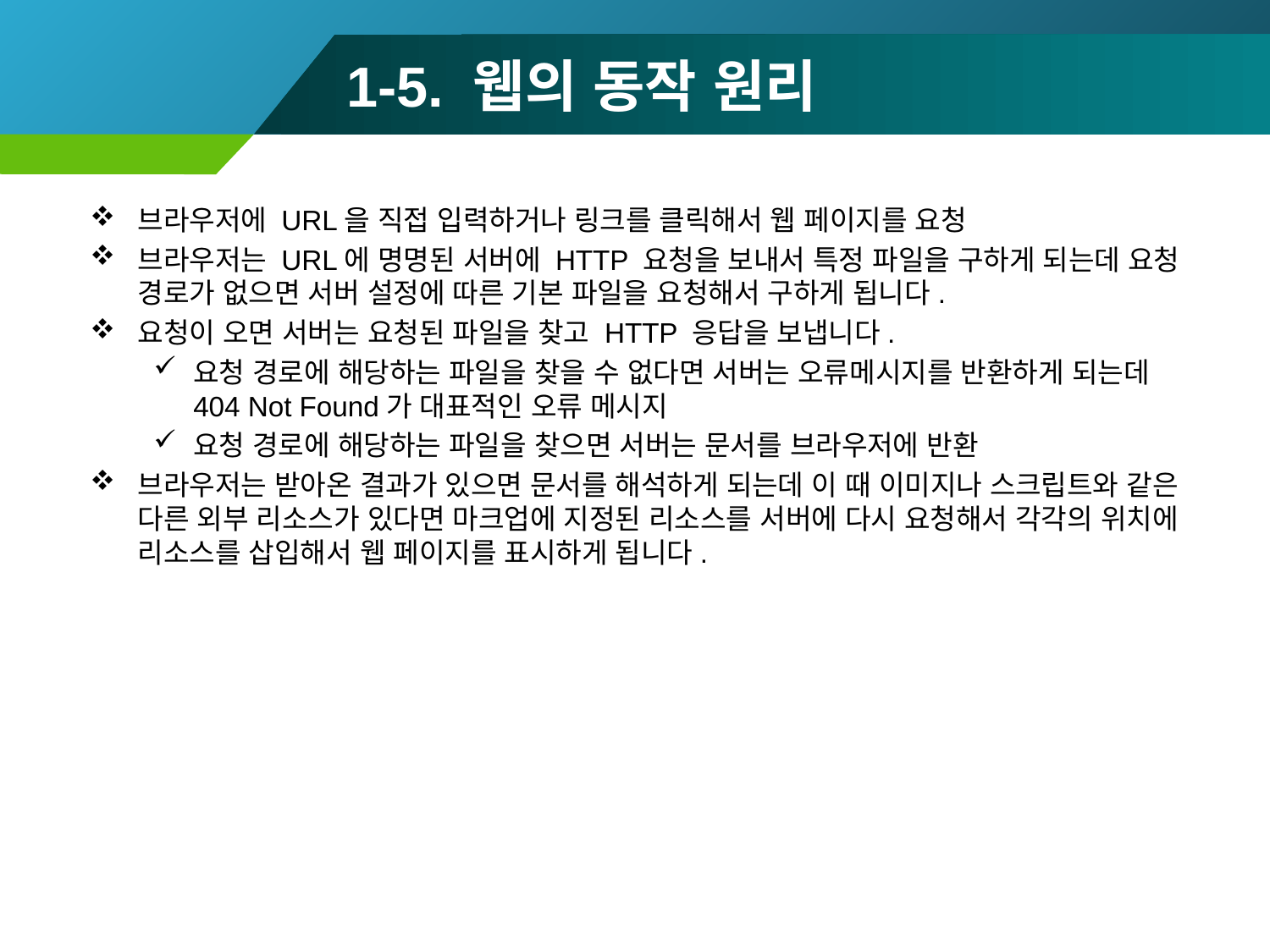

# 1-5. 웹의 동작 원리
브라우저에 URL을 직접 입력하거나 링크를 클릭해서 웹 페이지를 요청
브라우저는 URL에 명명된 서버에 HTTP 요청을 보내서 특정 파일을 구하게 되는데 요청 경로가 없으면 서버 설정에 따른 기본 파일을 요청해서 구하게 됩니다.
요청이 오면 서버는 요청된 파일을 찾고 HTTP 응답을 보냅니다.
요청 경로에 해당하는 파일을 찾을 수 없다면 서버는 오류메시지를 반환하게 되는데 404 Not Found가 대표적인 오류 메시지
요청 경로에 해당하는 파일을 찾으면 서버는 문서를 브라우저에 반환
브라우저는 받아온 결과가 있으면 문서를 해석하게 되는데 이 때 이미지나 스크립트와 같은 다른 외부 리소스가 있다면 마크업에 지정된 리소스를 서버에 다시 요청해서 각각의 위치에 리소스를 삽입해서 웹 페이지를 표시하게 됩니다.